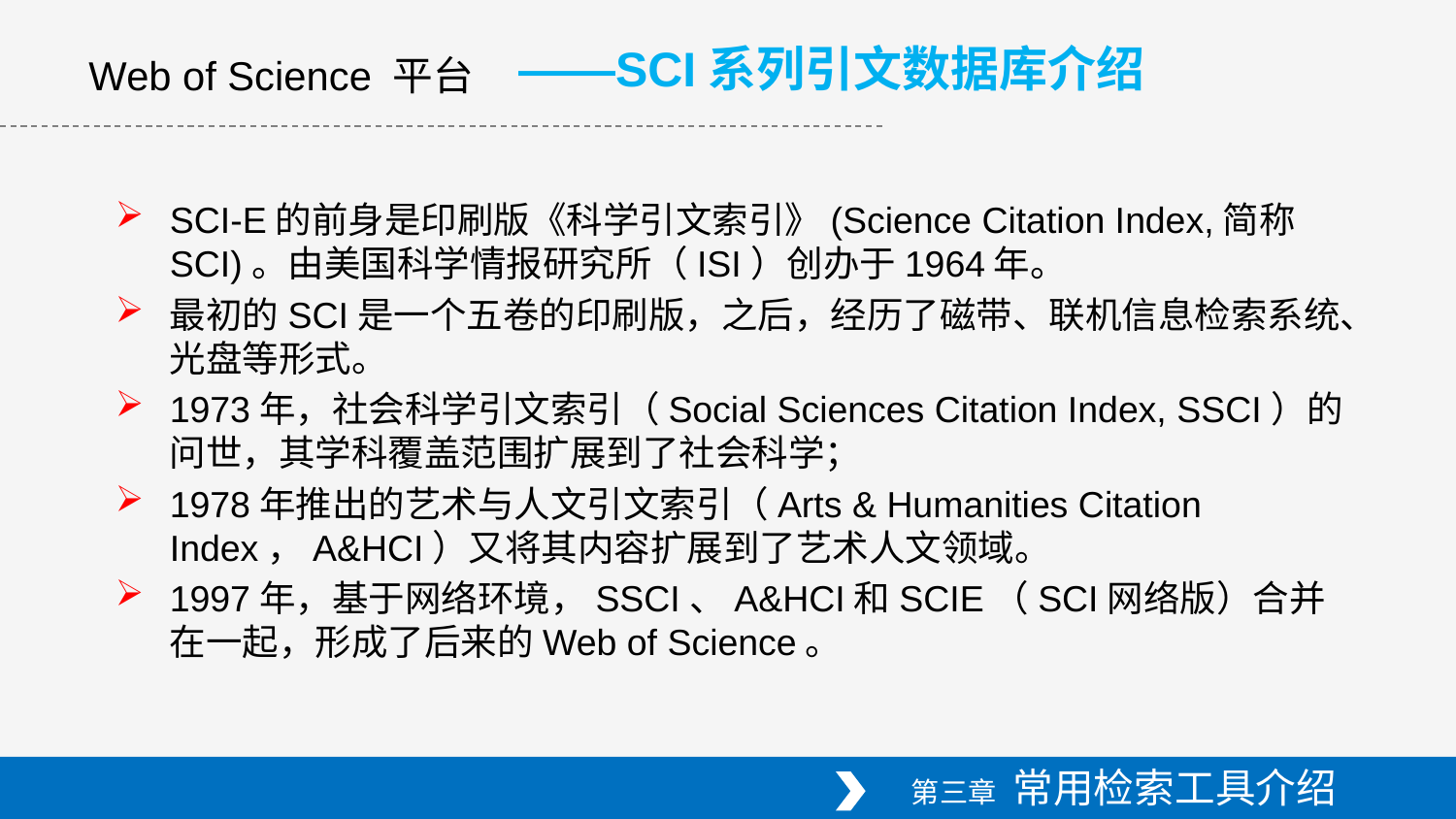

——SCI系列引文数据库介绍
Web of Science 平台
SCI-E的前身是印刷版《科学引文索引》(Science Citation Index,简称SCI)。由美国科学情报研究所（ISI）创办于1964年。
最初的SCI是一个五卷的印刷版，之后，经历了磁带、联机信息检索系统、光盘等形式。
1973年，社会科学引文索引（Social Sciences Citation Index, SSCI）的问世，其学科覆盖范围扩展到了社会科学；
1978年推出的艺术与人文引文索引（Arts & Humanities Citation Index，A&HCI）又将其内容扩展到了艺术人文领域。
1997年，基于网络环境，SSCI、A&HCI和SCIE（SCI网络版）合并在一起，形成了后来的Web of Science。